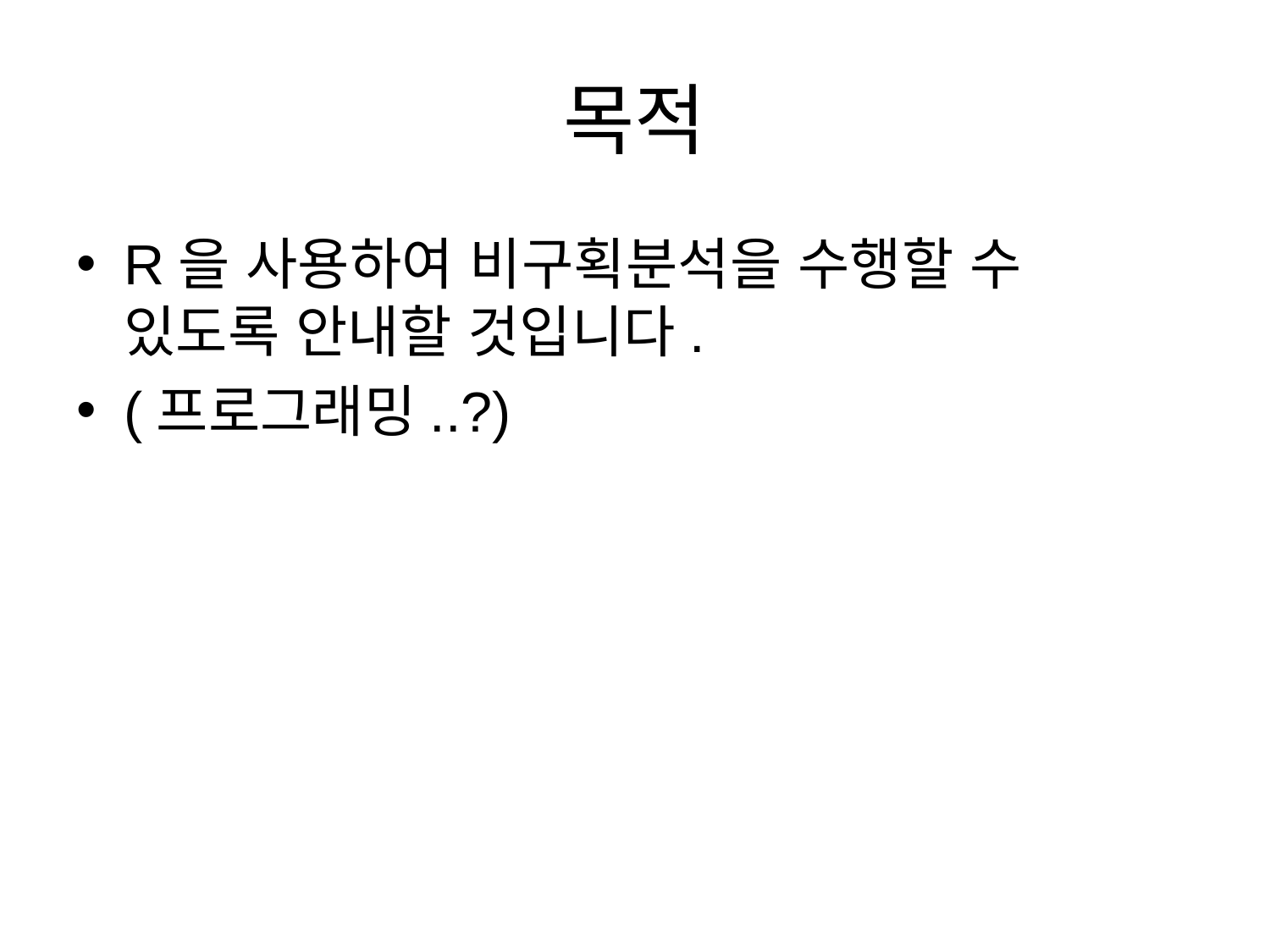

# 목적
R을 사용하여 비구획분석을 수행할 수 있도록 안내할 것입니다.
(프로그래밍..?)